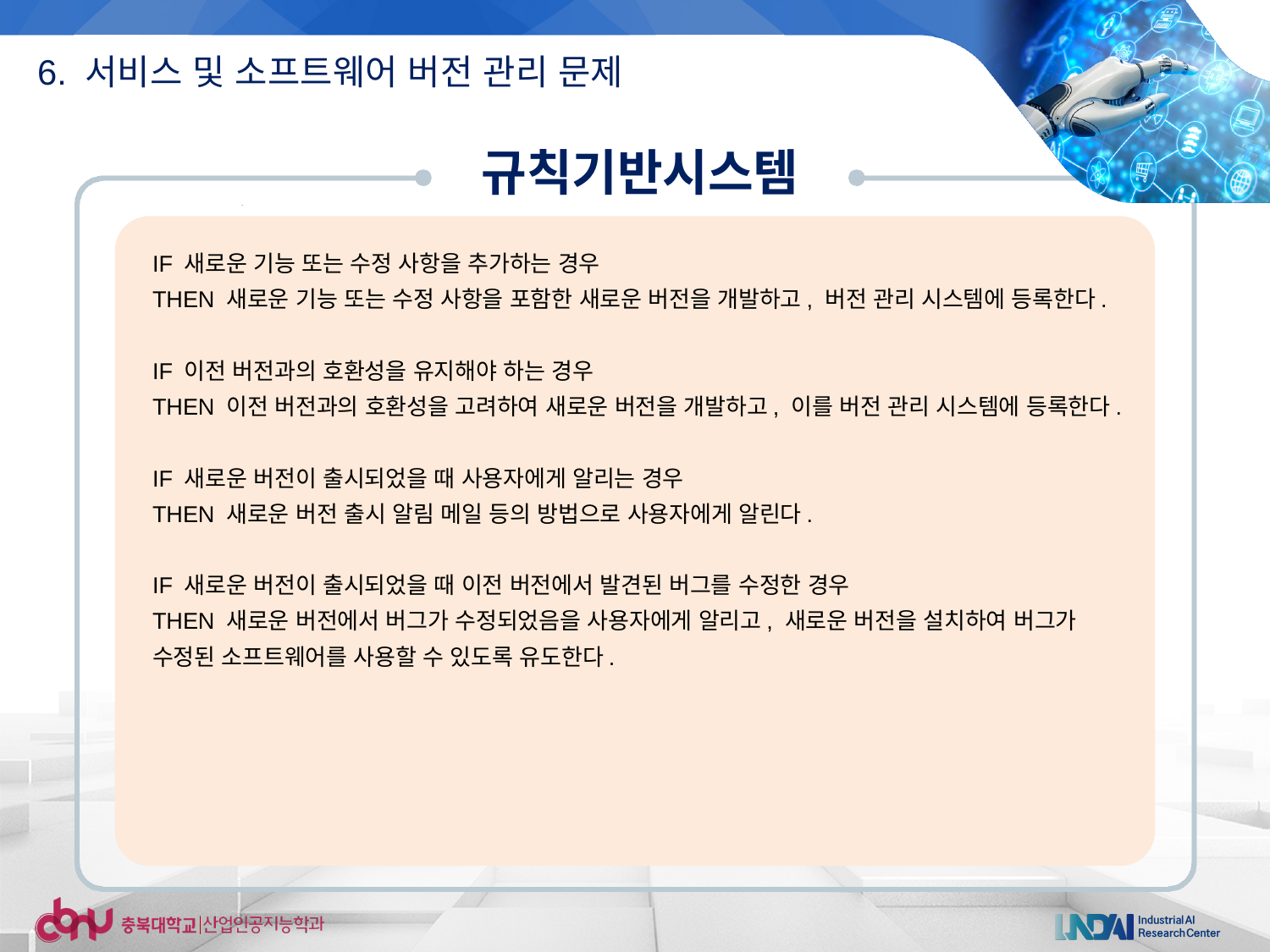

6. 서비스 및 소프트웨어 버전 관리 문제
규칙기반시스템

IF 새로운 기능 또는 수정 사항을 추가하는 경우
THEN 새로운 기능 또는 수정 사항을 포함한 새로운 버전을 개발하고, 버전 관리 시스템에 등록한다.

IF 이전 버전과의 호환성을 유지해야 하는 경우
THEN 이전 버전과의 호환성을 고려하여 새로운 버전을 개발하고, 이를 버전 관리 시스템에 등록한다.

IF 새로운 버전이 출시되었을 때 사용자에게 알리는 경우
THEN 새로운 버전 출시 알림 메일 등의 방법으로 사용자에게 알린다.

IF 새로운 버전이 출시되었을 때 이전 버전에서 발견된 버그를 수정한 경우
THEN 새로운 버전에서 버그가 수정되었음을 사용자에게 알리고, 새로운 버전을 설치하여 버그가 수정된 소프트웨어를 사용할 수 있도록 유도한다.